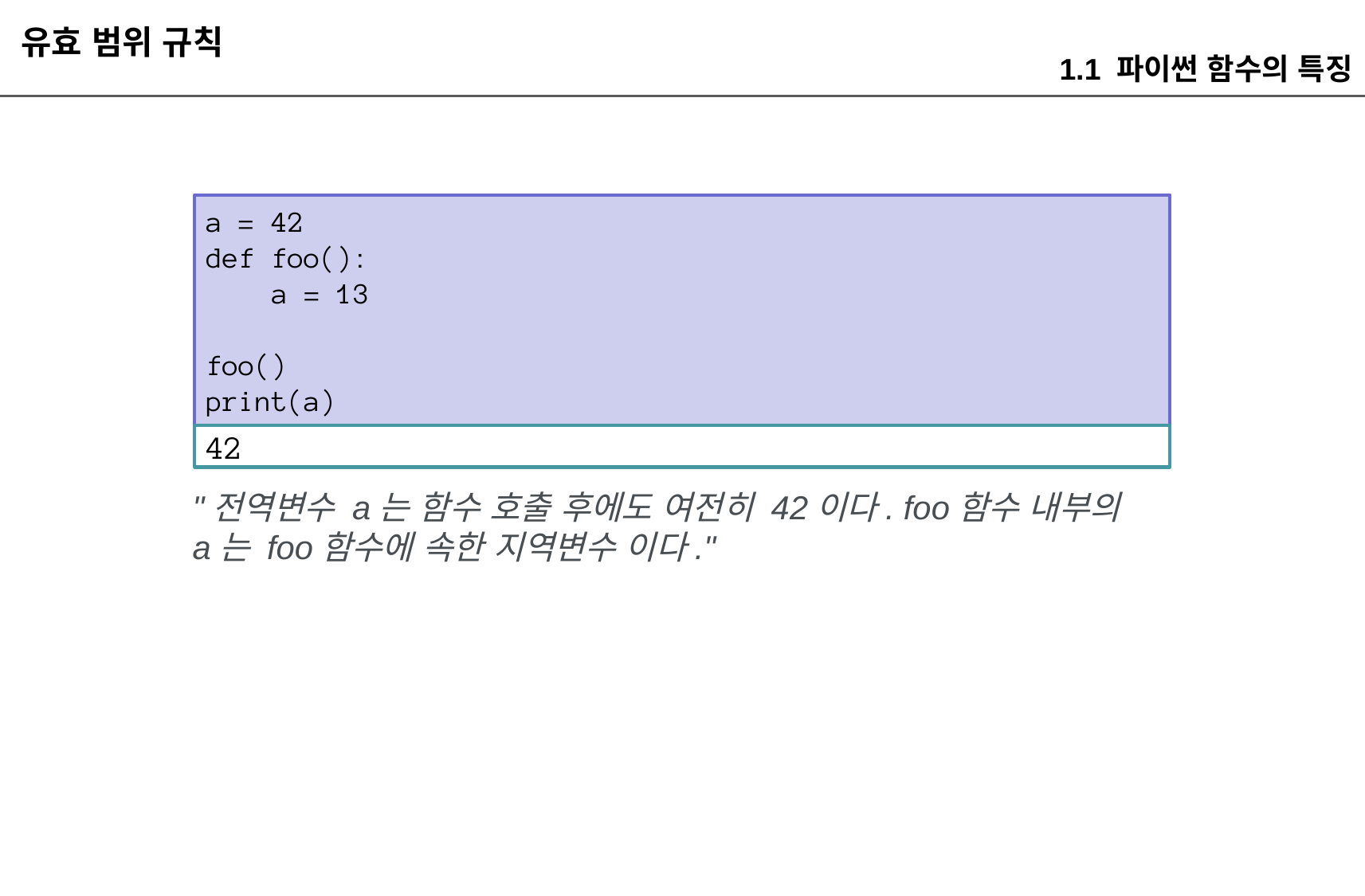

유효 범위 규칙
1.1 파이썬 함수의 특징
a = 42
def foo():
    a = 13

foo()
print(a)
42
"전역변수 a는 함수 호출 후에도 여전히 42이다. foo함수 내부의 a는 foo함수에 속한 지역변수 이다."